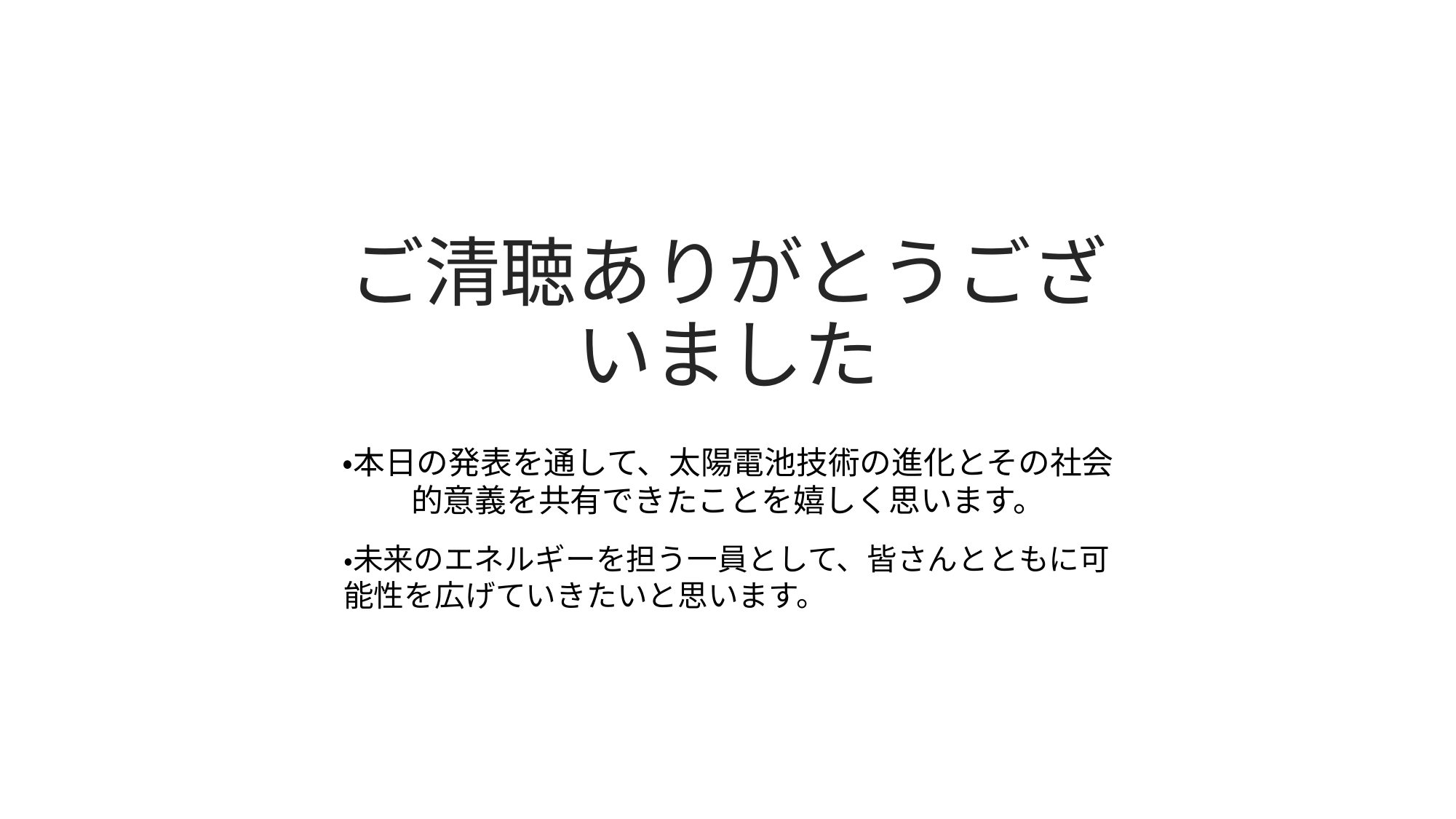

ご清聴ありがとうございました
・本日の発表を通して、太陽電池技術の進化とその社会的意義を共有できたことを嬉しく思います。
・未来のエネルギーを担う一員として、皆さんとともに可能性を広げていきたいと思います。